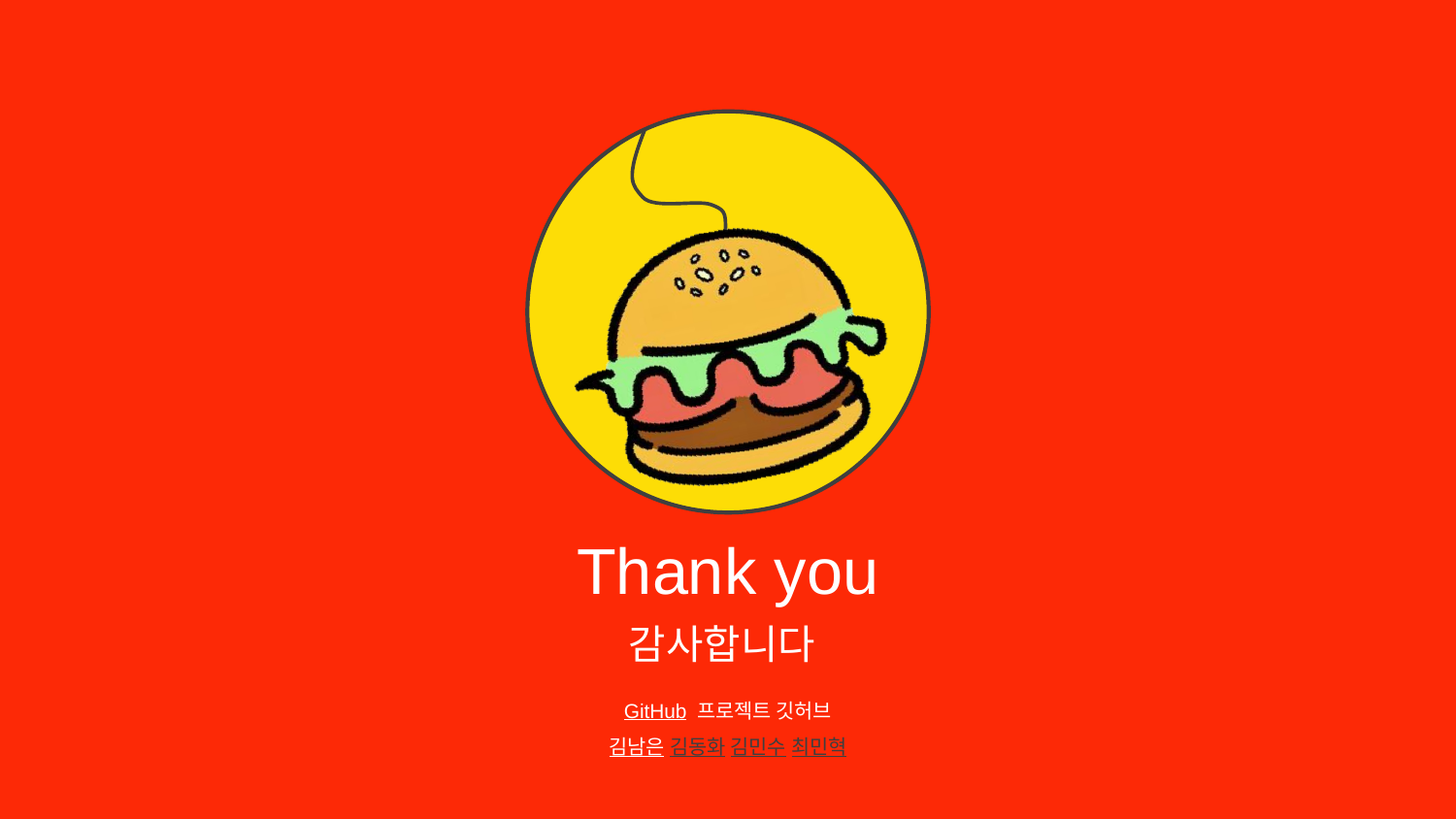

Thank you
감사합니다
GitHub 프로젝트 깃허브
김남은 김동화 김민수 최민혁